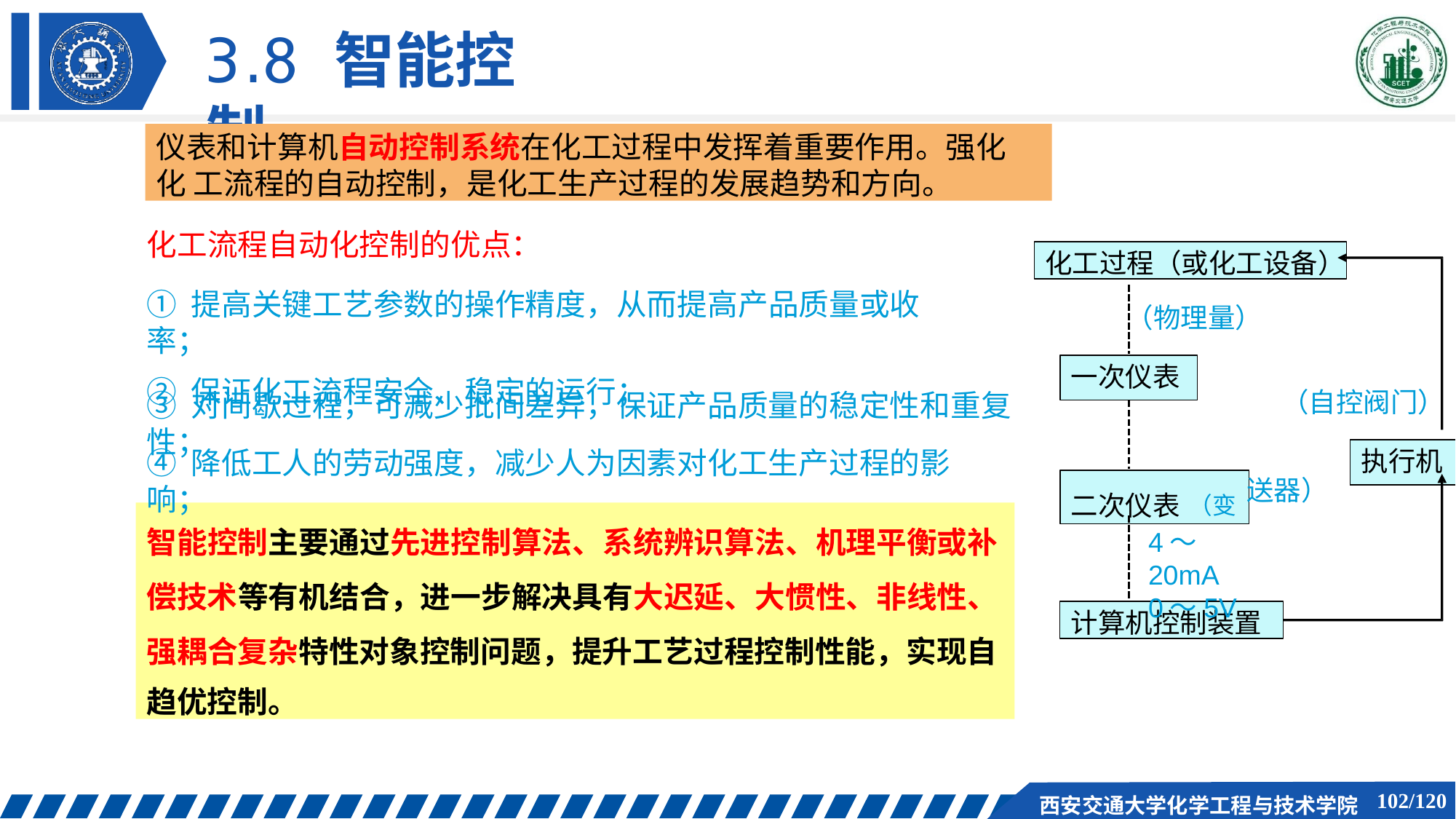

# 3.8 智能控制

仪表和计算机自动控制系统在化工过程中发挥着重要作用。强化化 工流程的自动控制，是化工生产过程的发展趋势和方向。
化工流程自动化控制的优点：
① 提高关键工艺参数的操作精度，从而提高产品质量或收率；
② 保证化工流程安全、稳定的运行；
化工过程（或化工设备）

（物理量）
一次仪表
（自控阀门）
③ 对间歇过程，可减少批间差异，保证产品质量的稳定性和重复性；

④ 降低工人的劳动强度，减少人为因素对化工生产过程的影响；
执行机
二次仪表 （变
送器）

智能控制主要通过先进控制算法、系统辨识算法、机理平衡或补 偿技术等有机结合，进一步解决具有大迟延、大惯性、非线性、 强耦合复杂特性对象控制问题，提升工艺过程控制性能，实现自
趋优控制。

4～20mA
0～5V
计算机控制装置
102/120
西安交通大学化学工程与技术学院